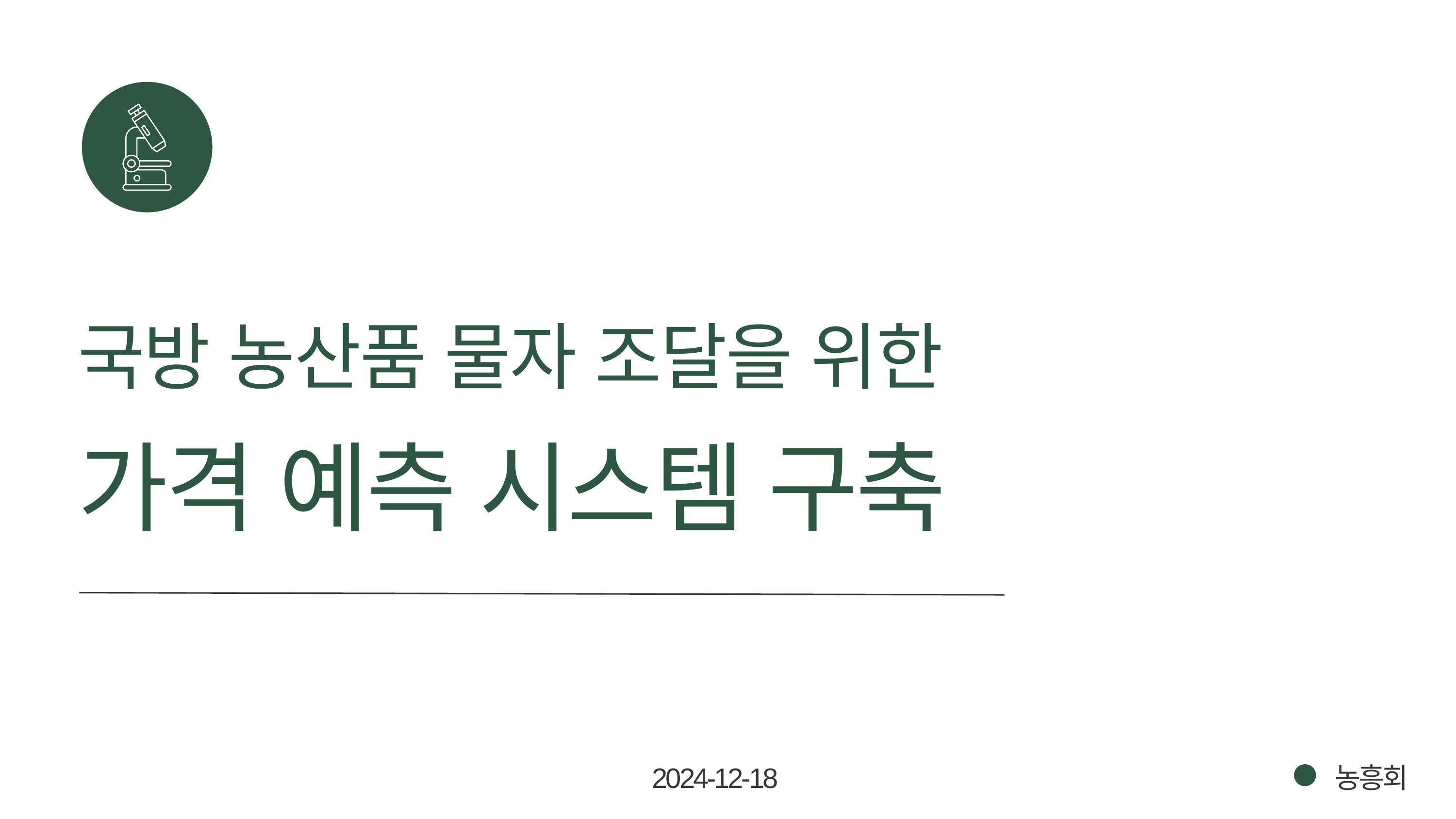

국방 농산품 물자 조달을 위한
가격 예측 시스템 구축

2024-12-18
농흥회